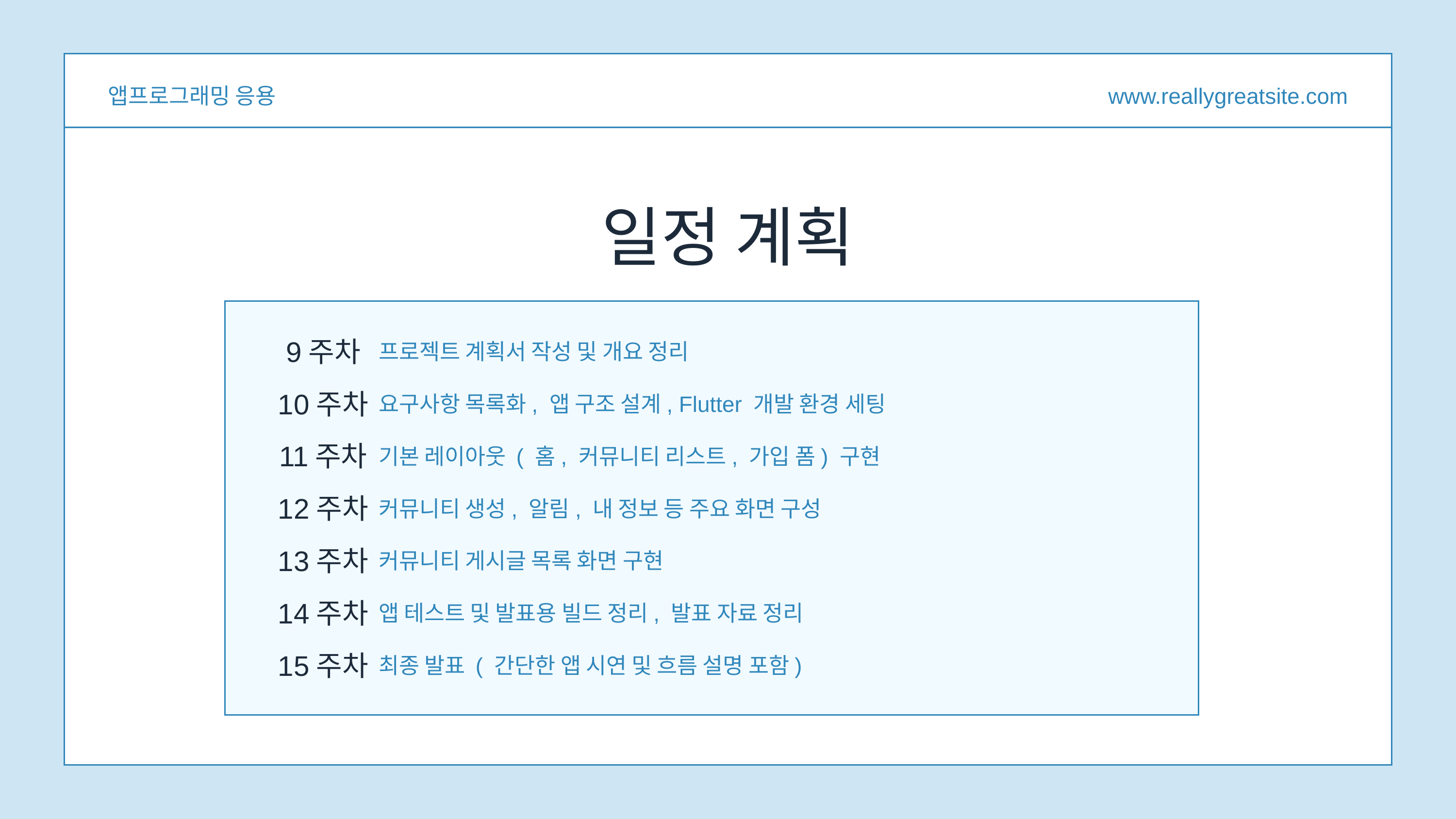

앱프로그래밍 응용
www.reallygreatsite.com

일정 계획

프로젝트 계획서 작성 및 개요 정리
9주차
요구사항 목록화, 앱 구조 설계, Flutter 개발 환경 세팅
10주차
기본 레이아웃 ( 홈, 커뮤니티 리스트, 가입 폼) 구현
11주차
커뮤니티 생성, 알림, 내 정보 등 주요 화면 구성
12주차
커뮤니티 게시글 목록 화면 구현
13주차
앱 테스트 및 발표용 빌드 정리, 발표 자료 정리
14주차
최종 발표 ( 간단한 앱 시연 및 흐름 설명 포함)
15주차